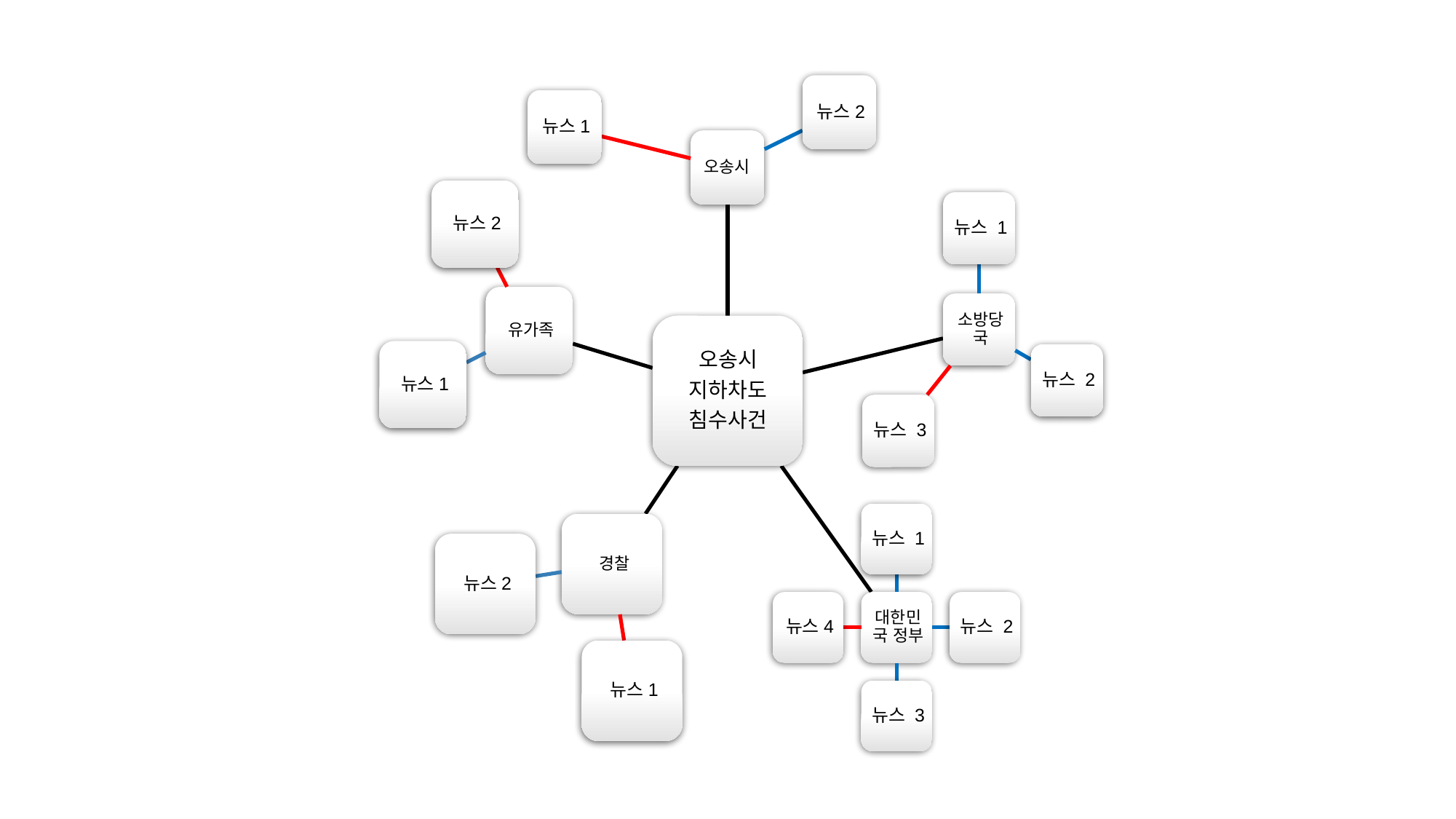

오송시
지하차도
침수사건
오송시
뉴스1
뉴스2
소방당국
뉴스 1
뉴스 2
뉴스 3
대한민국 정부
뉴스 1
뉴스 2
뉴스 3
뉴스4
경찰
뉴스1
뉴스2
유가족
뉴스1
뉴스2